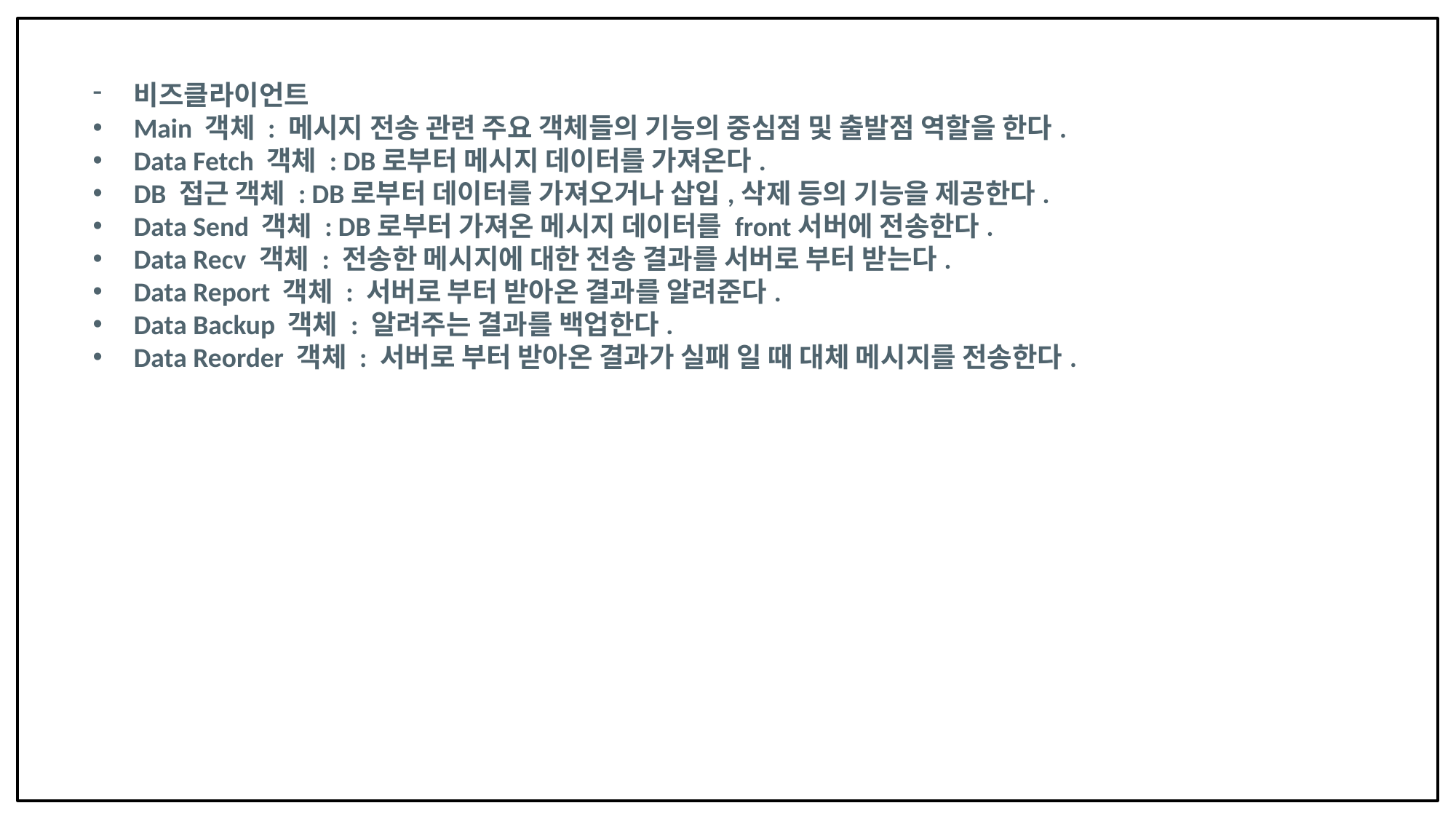

비즈클라이언트
Main 객체 : 메시지 전송 관련 주요 객체들의 기능의 중심점 및 출발점 역할을 한다.
Data Fetch 객체 : DB로부터 메시지 데이터를 가져온다.
DB 접근 객체 : DB로부터 데이터를 가져오거나 삽입,삭제 등의 기능을 제공한다.
Data Send 객체 : DB로부터 가져온 메시지 데이터를 front서버에 전송한다.
Data Recv 객체 : 전송한 메시지에 대한 전송 결과를 서버로 부터 받는다.
Data Report 객체 : 서버로 부터 받아온 결과를 알려준다.
Data Backup 객체 : 알려주는 결과를 백업한다.
Data Reorder 객체 : 서버로 부터 받아온 결과가 실패 일 때 대체 메시지를 전송한다.